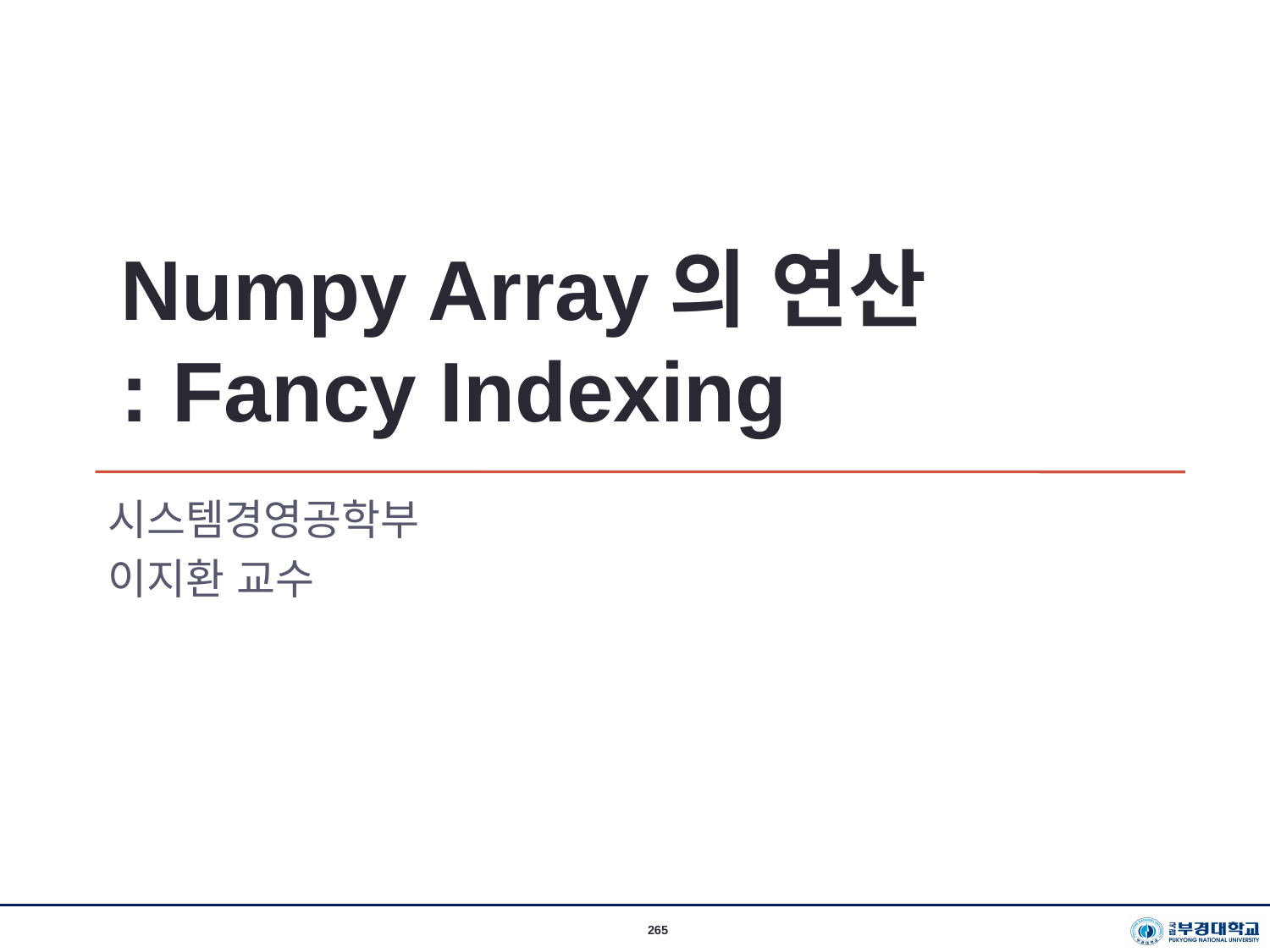

Numpy Array의 연산
: Fancy Indexing
시스템경영공학부
이지환 교수